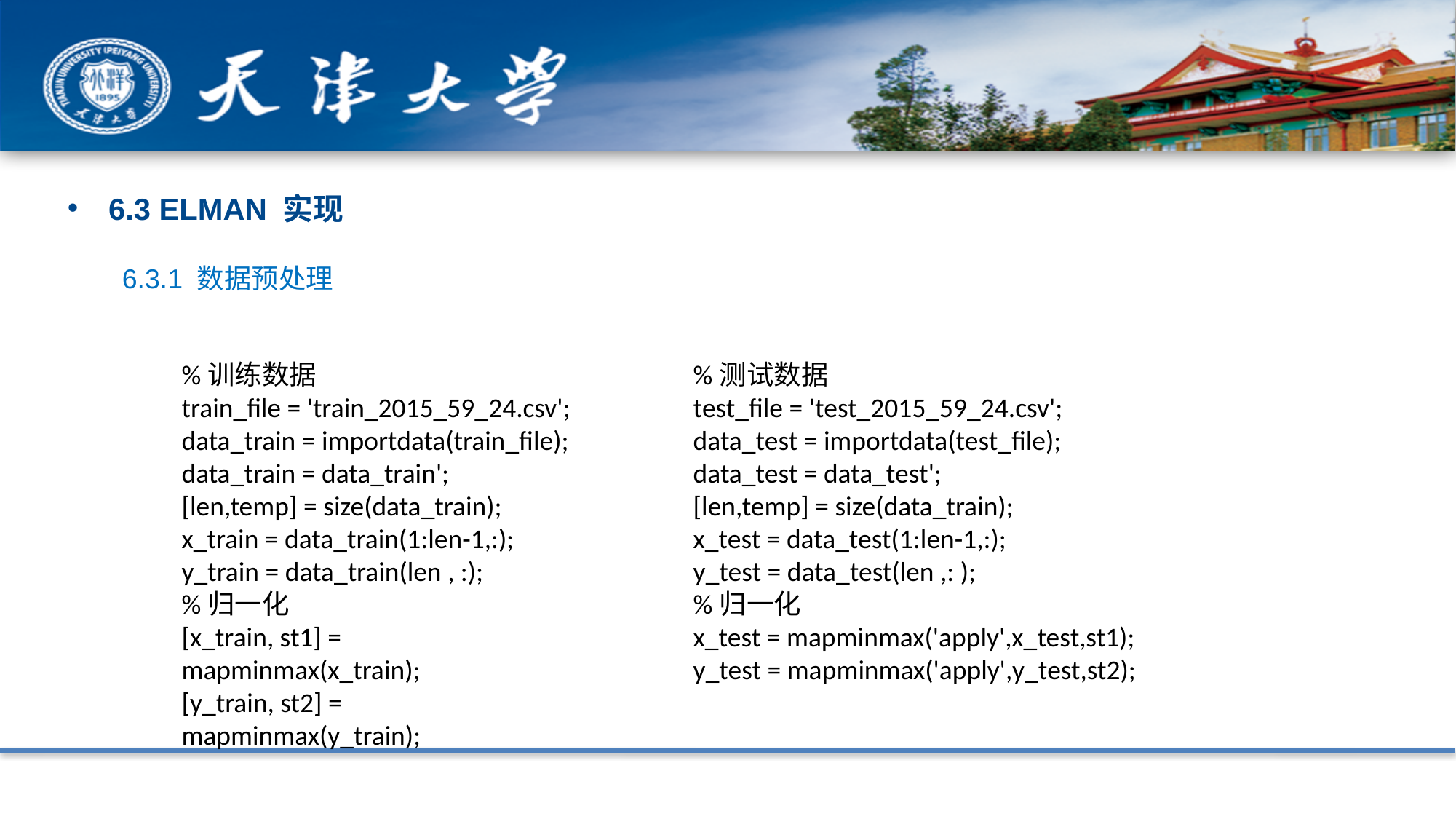

6.3 ELMAN 实现

6.3.1 数据预处理

%训练数据
train_file = 'train_2015_59_24.csv';
data_train = importdata(train_file);
data_train = data_train';
[len,temp] = size(data_train);
x_train = data_train(1:len-1,:);
y_train = data_train(len , :);
%归一化
[x_train, st1] = mapminmax(x_train);
[y_train, st2] = mapminmax(y_train);
%测试数据
test_file = 'test_2015_59_24.csv';
data_test = importdata(test_file);
data_test = data_test';
[len,temp] = size(data_train);
x_test = data_test(1:len-1,:);
y_test = data_test(len ,: );
%归一化
x_test = mapminmax('apply',x_test,st1);
y_test = mapminmax('apply',y_test,st2);